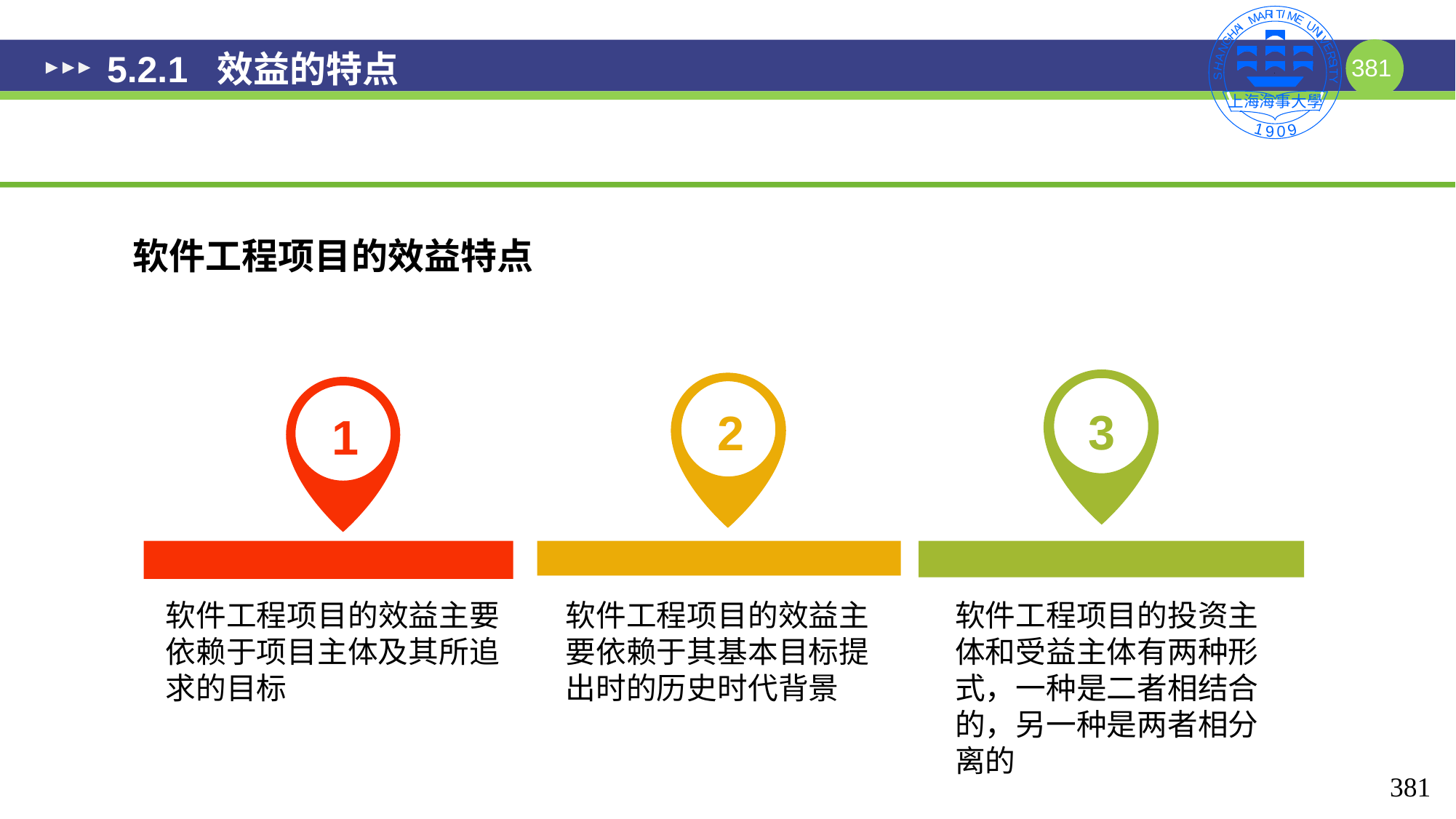

# 5.2.1  效益的特点

软件工程项目的效益特点

3
2
1

软件工程项目的效益主要依赖于项目主体及其所追求的目标
软件工程项目的效益主要依赖于其基本目标提出时的历史时代背景
软件工程项目的投资主体和受益主体有两种形式，一种是二者相结合的，另一种是两者相分离的
381
381